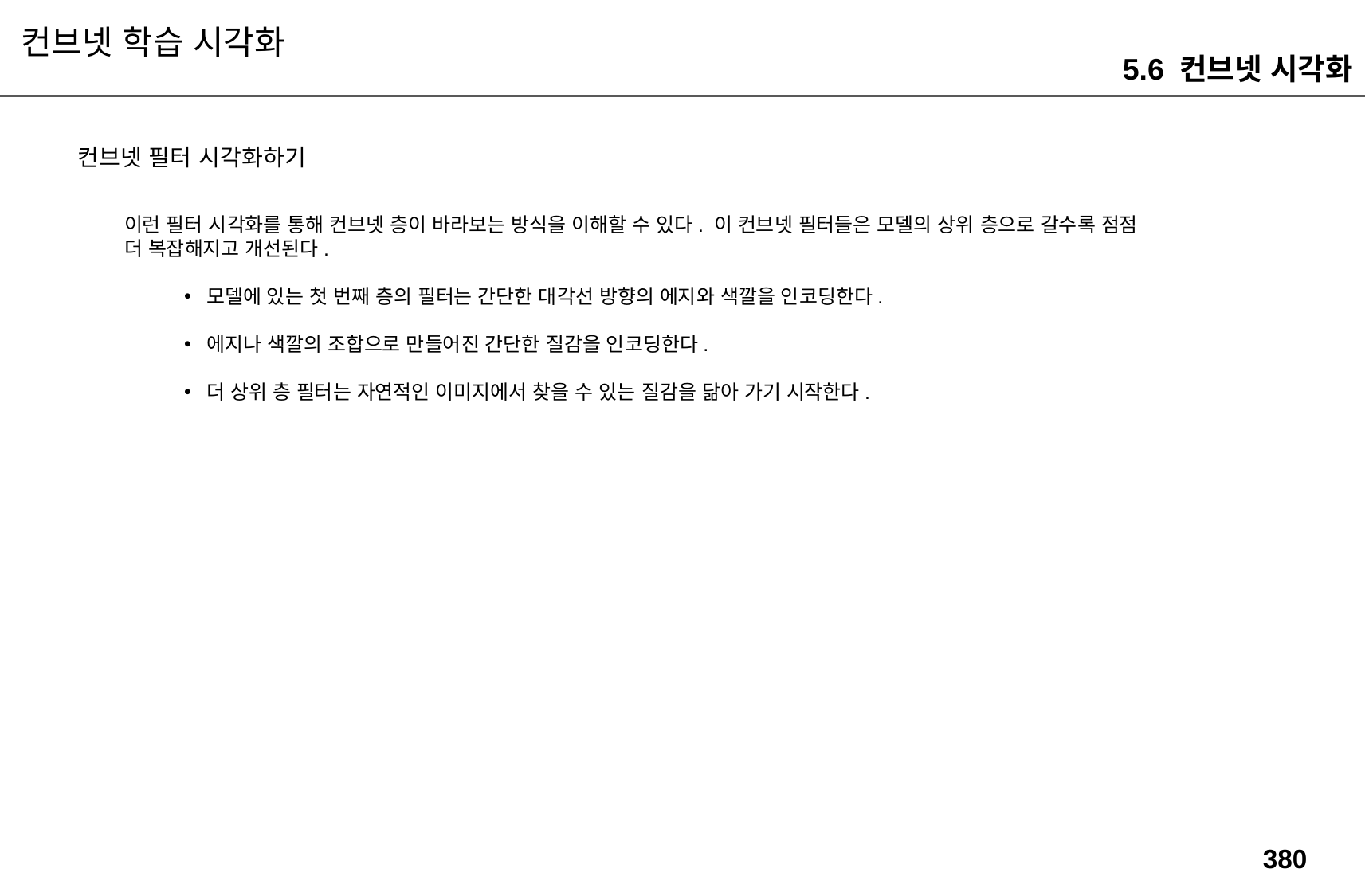

컨브넷 학습 시각화
5.6 컨브넷 시각화
컨브넷 필터 시각화하기
이런 필터 시각화를 통해 컨브넷 층이 바라보는 방식을 이해할 수 있다. 이 컨브넷 필터들은 모델의 상위 층으로 갈수록 점점 더 복잡해지고 개선된다.

모델에 있는 첫 번째 층의 필터는 간단한 대각선 방향의 에지와 색깔을 인코딩한다.

에지나 색깔의 조합으로 만들어진 간단한 질감을 인코딩한다.

더 상위 층 필터는 자연적인 이미지에서 찾을 수 있는 질감을 닮아 가기 시작한다.